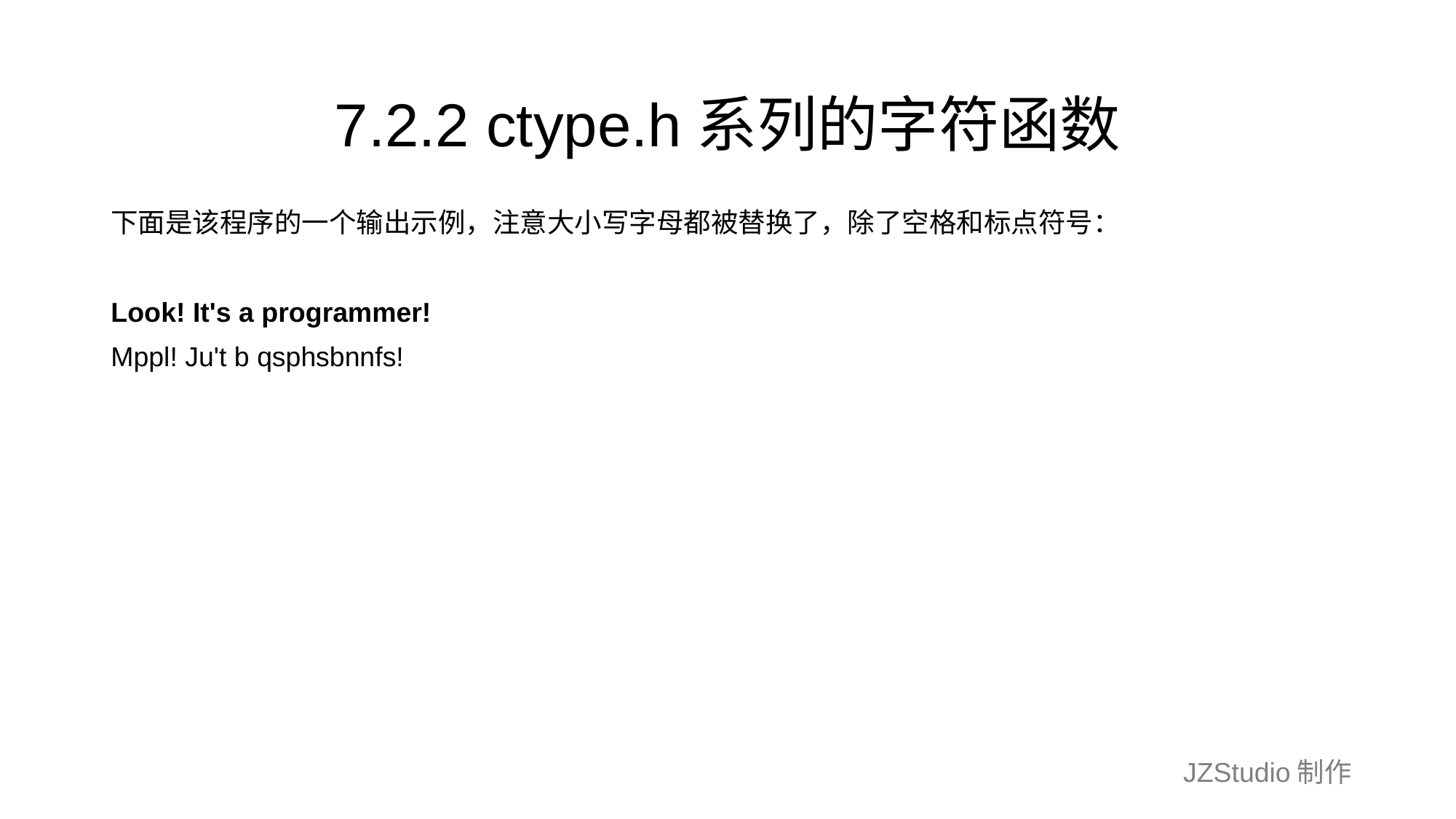

# 7.2.2 ctype.h系列的字符函数
下面是该程序的一个输出示例，注意大小写字母都被替换了，除了空格和标点符号：

Look! It's a programmer!
Mppl! Ju't b qsphsbnnfs!